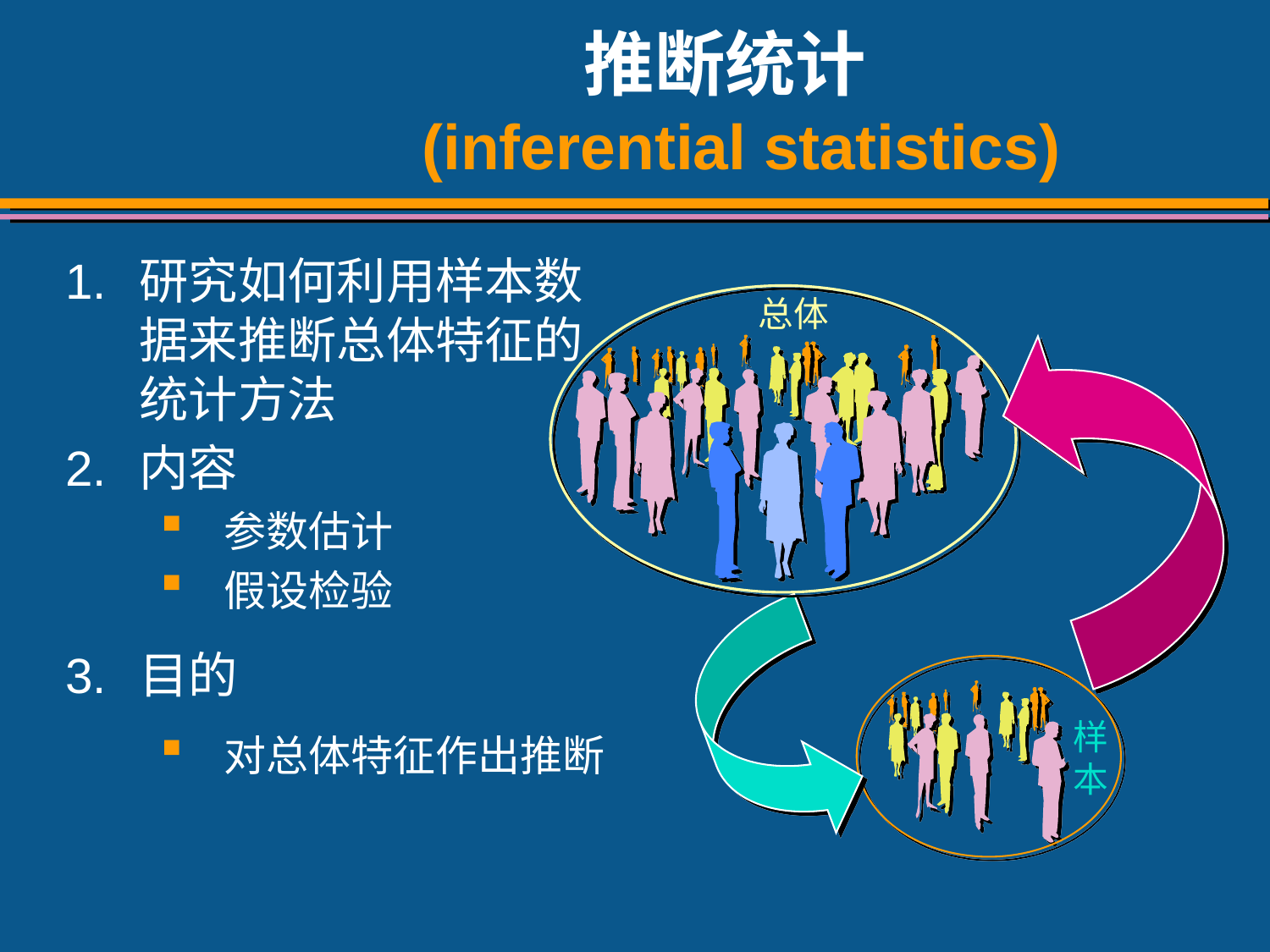

# 推断统计 (inferential statistics)
研究如何利用样本数据来推断总体特征的统计方法
内容
参数估计
假设检验
目的
对总体特征作出推断

总体

样本